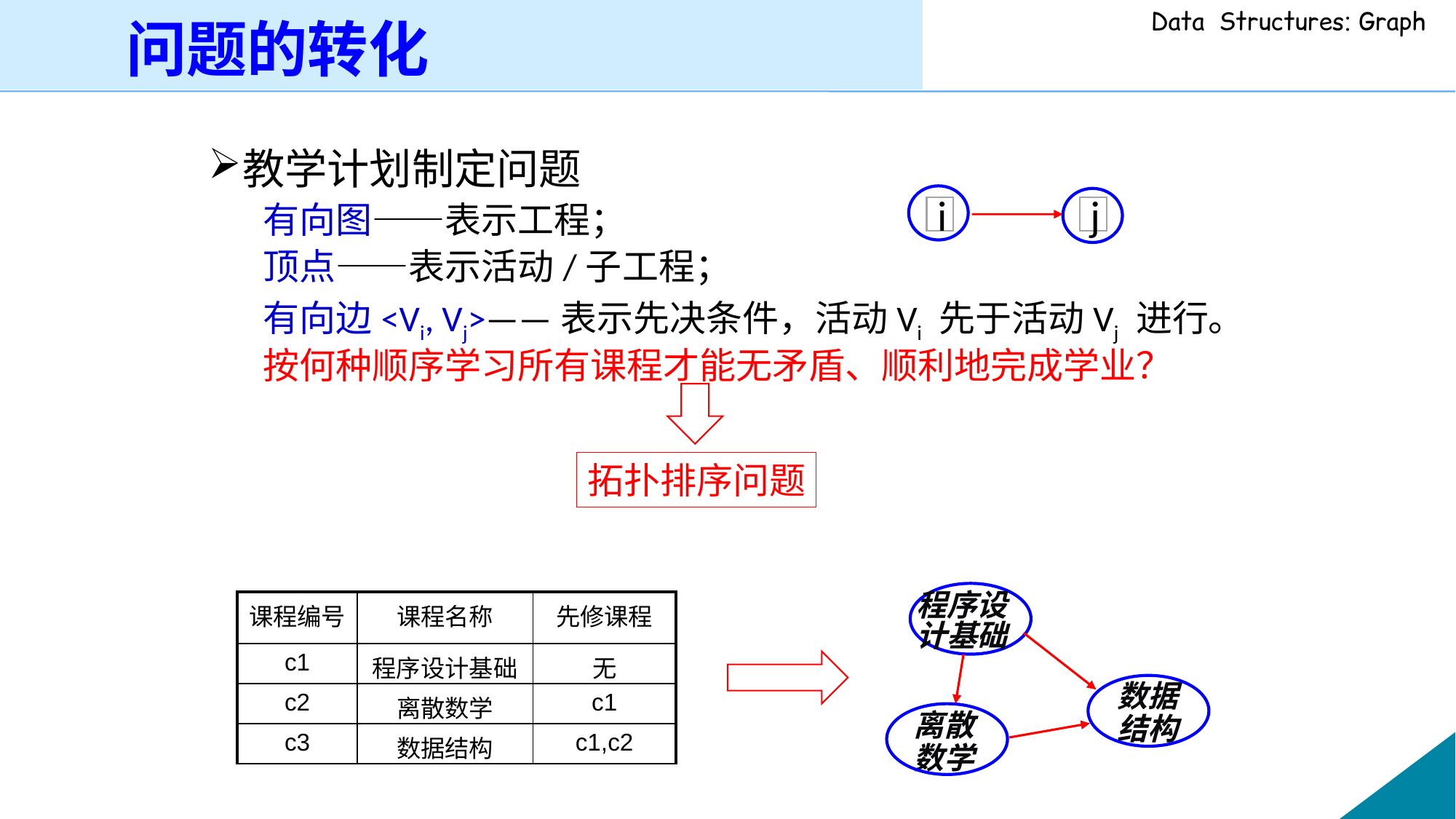

问题的转化
教学计划制定问题
有向图——表示工程；
顶点——表示活动/子工程；
有向边<Vi, Vj>——表示先决条件，活动Vi 先于活动Vj 进行。
按何种顺序学习所有课程才能无矛盾、顺利地完成学业？

i
j

拓扑排序问题

程序设计基础

数据
结构

离散数学

| 课程编号 | 课程名称 | 先修课程 |
| --- | --- | --- |
| c1 | 程序设计基础 | 无 |
| c2 | 离散数学 | c1 |
| c3 | 数据结构 | c1,c2 |